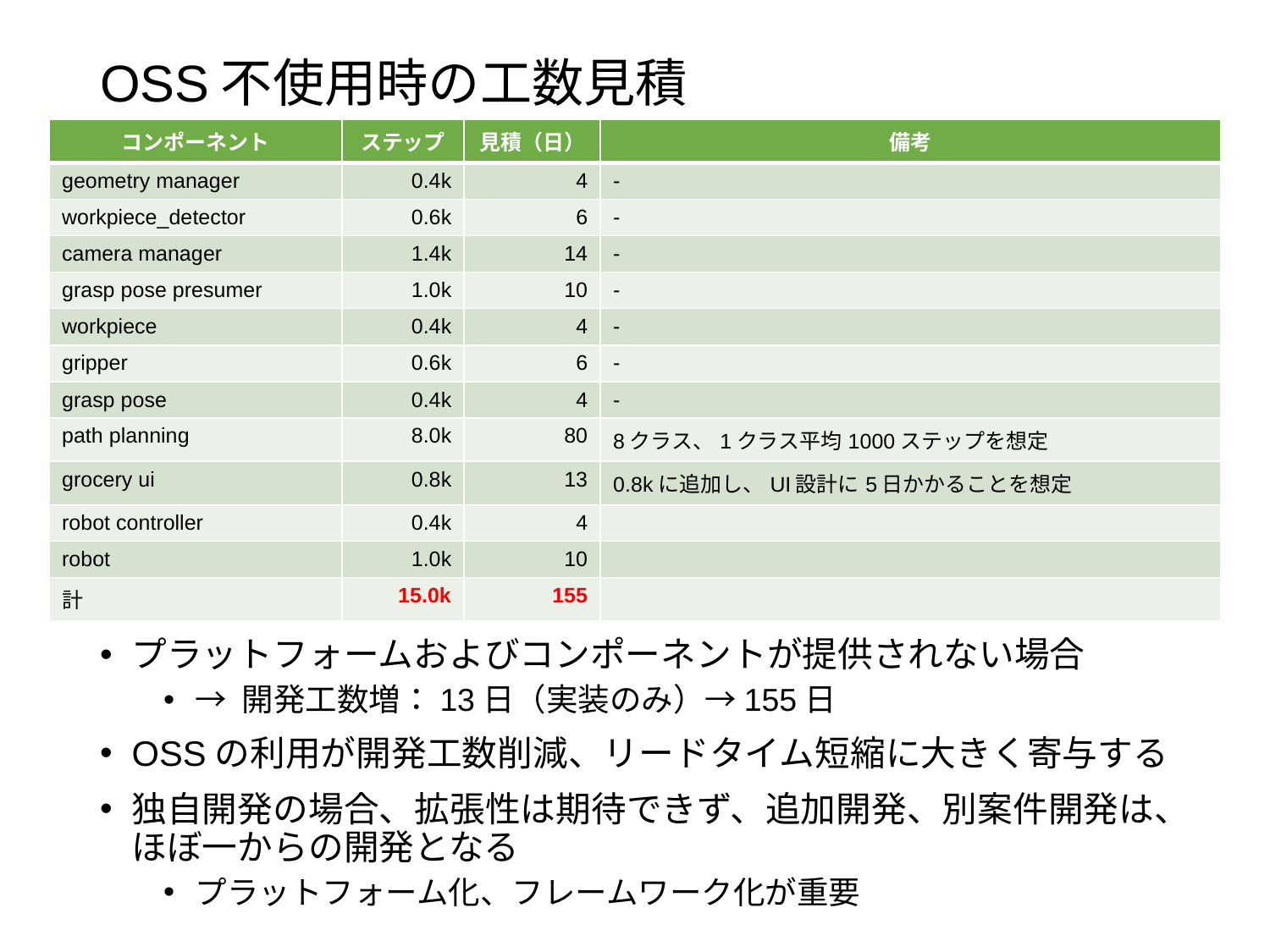

# OSS不使用時の工数見積
| コンポーネント | ステップ | 見積（日） | 備考 |
| --- | --- | --- | --- |
| geometry manager | 0.4k | 4 | - |
| workpiece\_detector | 0.6k | 6 | - |
| camera manager | 1.4k | 14 | - |
| grasp pose presumer | 1.0k | 10 | - |
| workpiece | 0.4k | 4 | - |
| gripper | 0.6k | 6 | - |
| grasp pose | 0.4k | 4 | - |
| path planning | 8.0k | 80 | 8クラス、1クラス平均1000ステップを想定 |
| grocery ui | 0.8k | 13 | 0.8kに追加し、UI設計に5日かかることを想定 |
| robot controller | 0.4k | 4 |  |
| robot | 1.0k | 10 |  |
| 計 | 15.0k | 155 |  |
プラットフォームおよびコンポーネントが提供されない場合
→ 開発工数増：13日（実装のみ）→155日
OSSの利用が開発工数削減、リードタイム短縮に大きく寄与する
独自開発の場合、拡張性は期待できず、追加開発、別案件開発は、ほぼ一からの開発となる
プラットフォーム化、フレームワーク化が重要